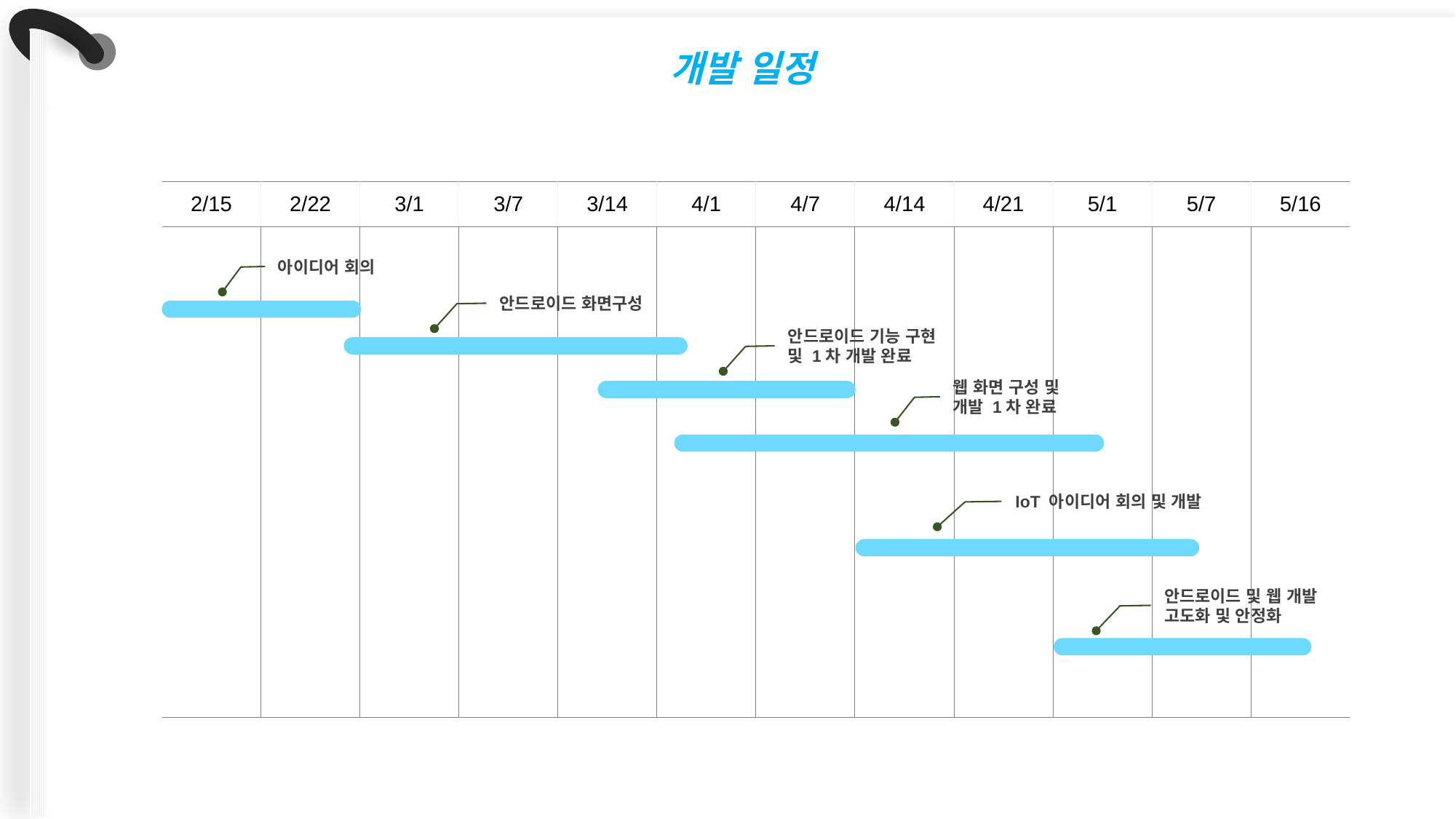

개발 일정
| 2/15 | 2/22 | 3/1 | 3/7 | 3/14 | 4/1 | 4/7 | 4/14 | 4/21 | 5/1 | 5/7 | 5/16 |
| --- | --- | --- | --- | --- | --- | --- | --- | --- | --- | --- | --- |
|  |  |  |  |  |  |  |  |  |  |  |  |
아이디어 회의
안드로이드 화면구성

안드로이드 기능 구현 및 1차 개발 완료

웹 화면 구성 및 개발 1차 완료

IoT 아이디어 회의 및 개발

안드로이드 및 웹 개발 고도화 및 안정화